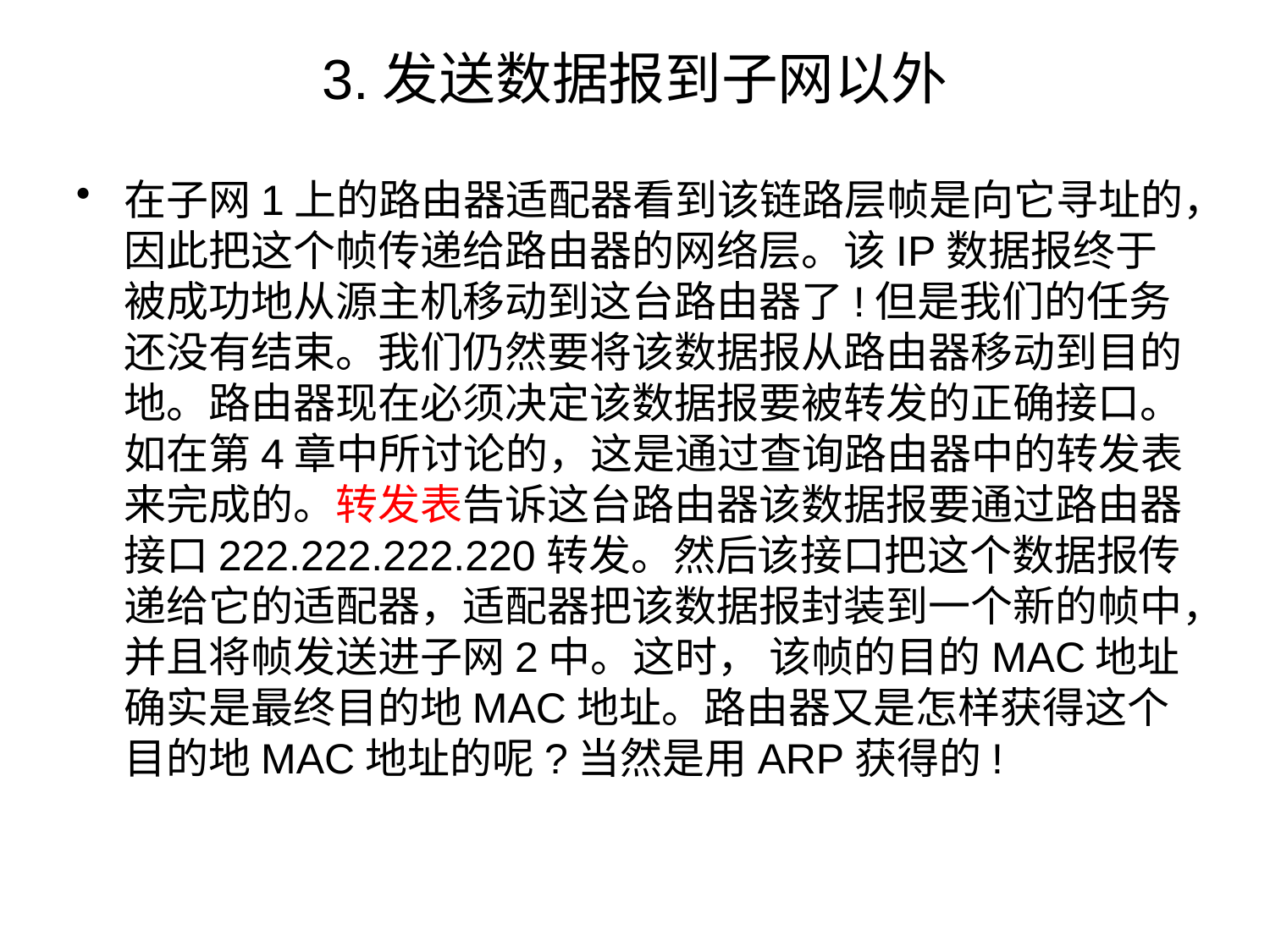

# 3.发送数据报到子网以外
在子网1上的路由器适配器看到该链路层帧是向它寻址的，因此把这个帧传递给路由器的网络层。该IP数据报终于被成功地从源主机移动到这台路由器了!但是我们的任务还没有结束。我们仍然要将该数据报从路由器移动到目的地。路由器现在必须决定该数据报要被转发的正确接口。如在第4章中所讨论的，这是通过查询路由器中的转发表来完成的。转发表告诉这台路由器该数据报要通过路由器接口222.222.222.220转发。然后该接口把这个数据报传递给它的适配器，适配器把该数据报封装到一个新的帧中，并且将帧发送进子网2中。这时， 该帧的目的MAC地址确实是最终目的地MAC地址。路由器又是怎样获得这个目的地MAC地址的呢?当然是用ARP获得的!